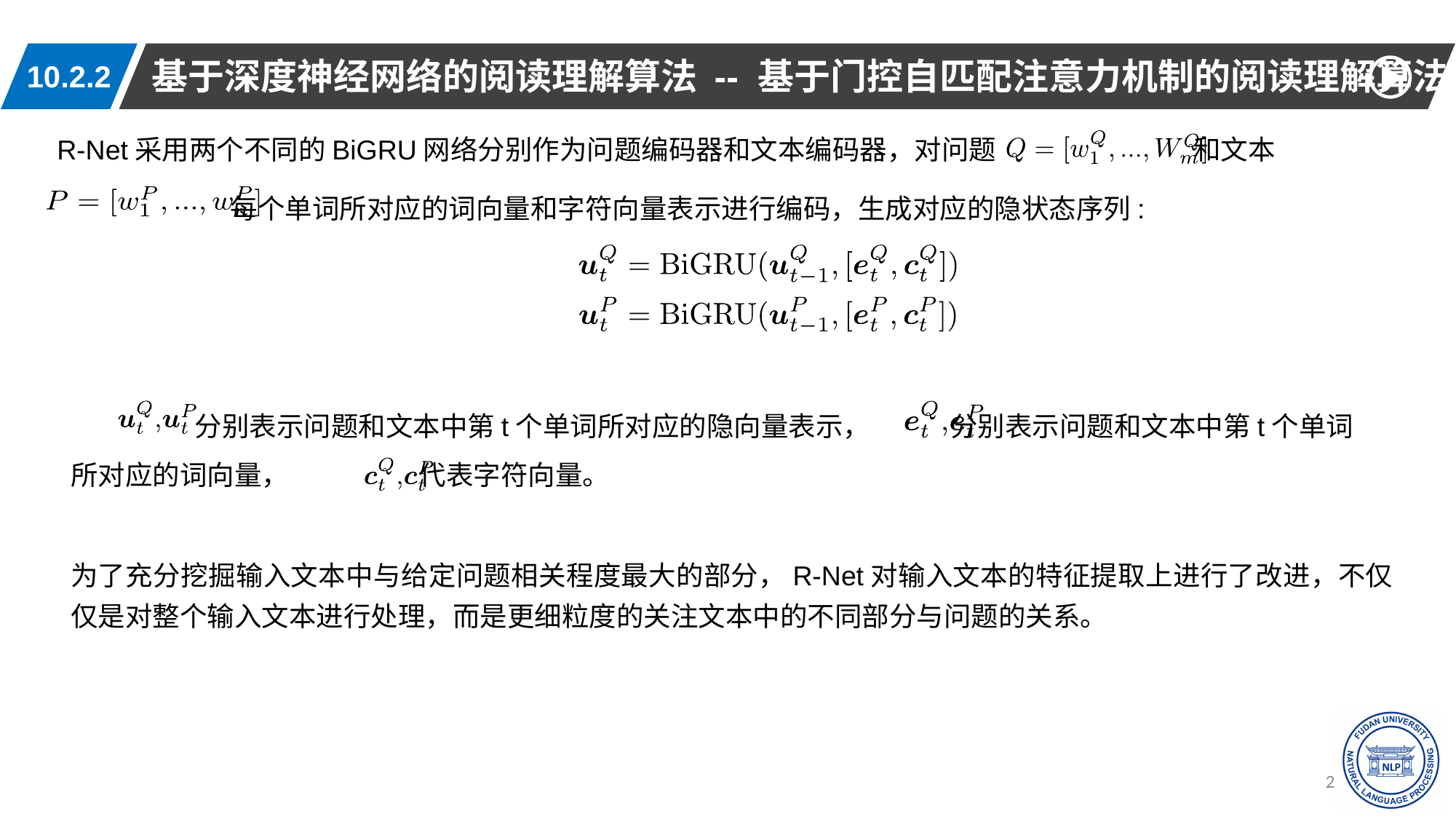

基于深度神经网络的阅读理解算法 -- 基于门控自匹配注意力机制的阅读理解算法
10.2.2

R-Net采用两个不同的BiGRU网络分别作为问题编码器和文本编码器，对问题                                和文本
                           每个单词所对应的词向量和字符向量表示进行编码，生成对应的隐状态序列:

                   分别表示问题和文本中第t个单词所对应的隐向量表示，             分别表示问题和文本中第t个单词所对应的词向量，                     代表字符向量。

为了充分挖掘输入文本中与给定问题相关程度最大的部分，R-Net对输入文本的特征提取上进行了改进，不仅仅是对整个输入文本进行处理，而是更细粒度的关注文本中的不同部分与问题的关系。
26